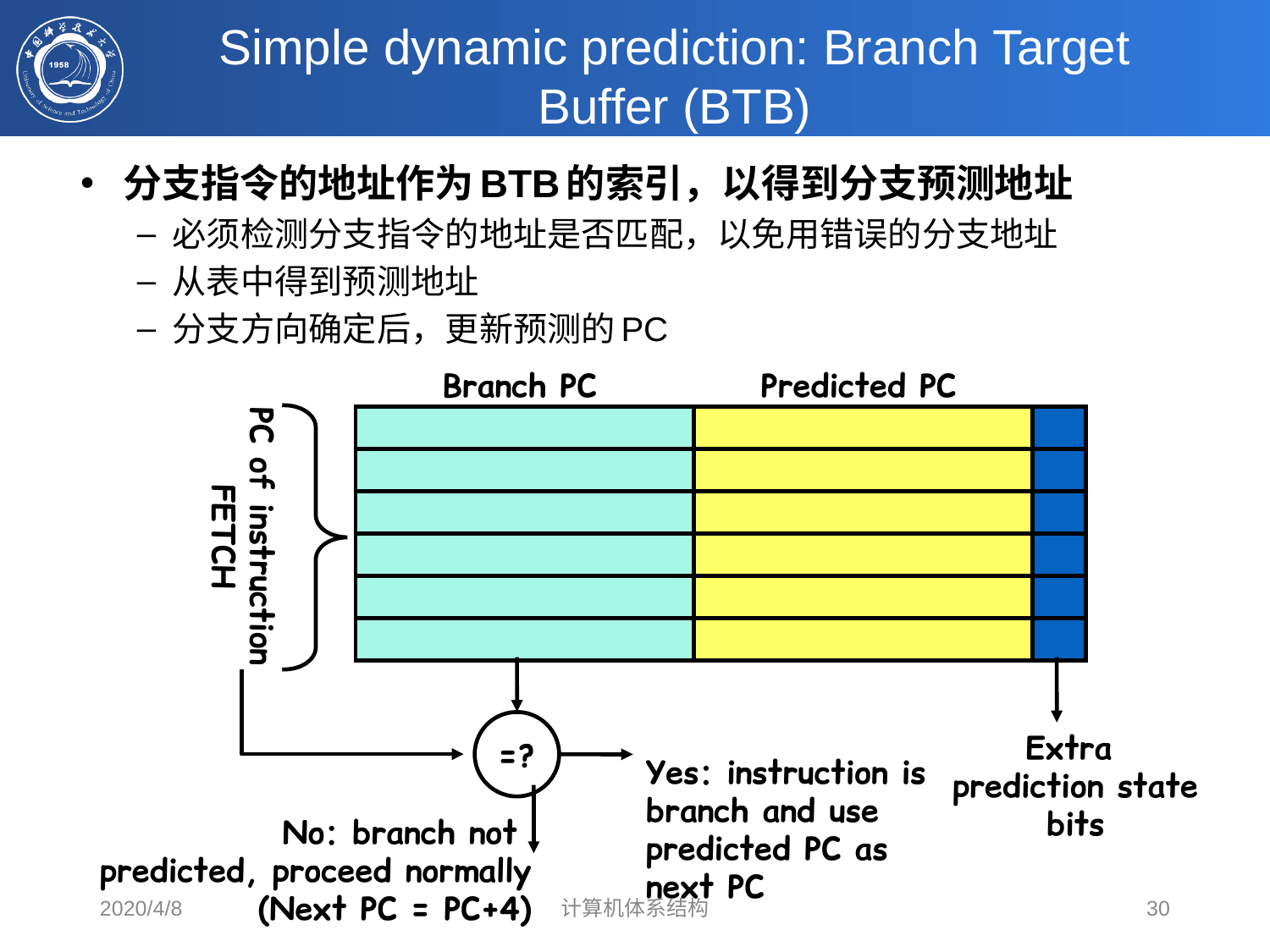

# Simple dynamic prediction: Branch Target Buffer (BTB)
分支指令的地址作为BTB的索引，以得到分支预测地址
必须检测分支指令的地址是否匹配，以免用错误的分支地址
从表中得到预测地址
分支方向确定后，更新预测的PC

Branch PC
Predicted PC

PC of instruction
FETCH

=?
Extra
prediction state
bits
Yes: instruction is branch and use predicted PC as next PC

No: branch not
predicted, proceed normally
 (Next PC = PC+4)
2020/4/8
计算机体系结构
30